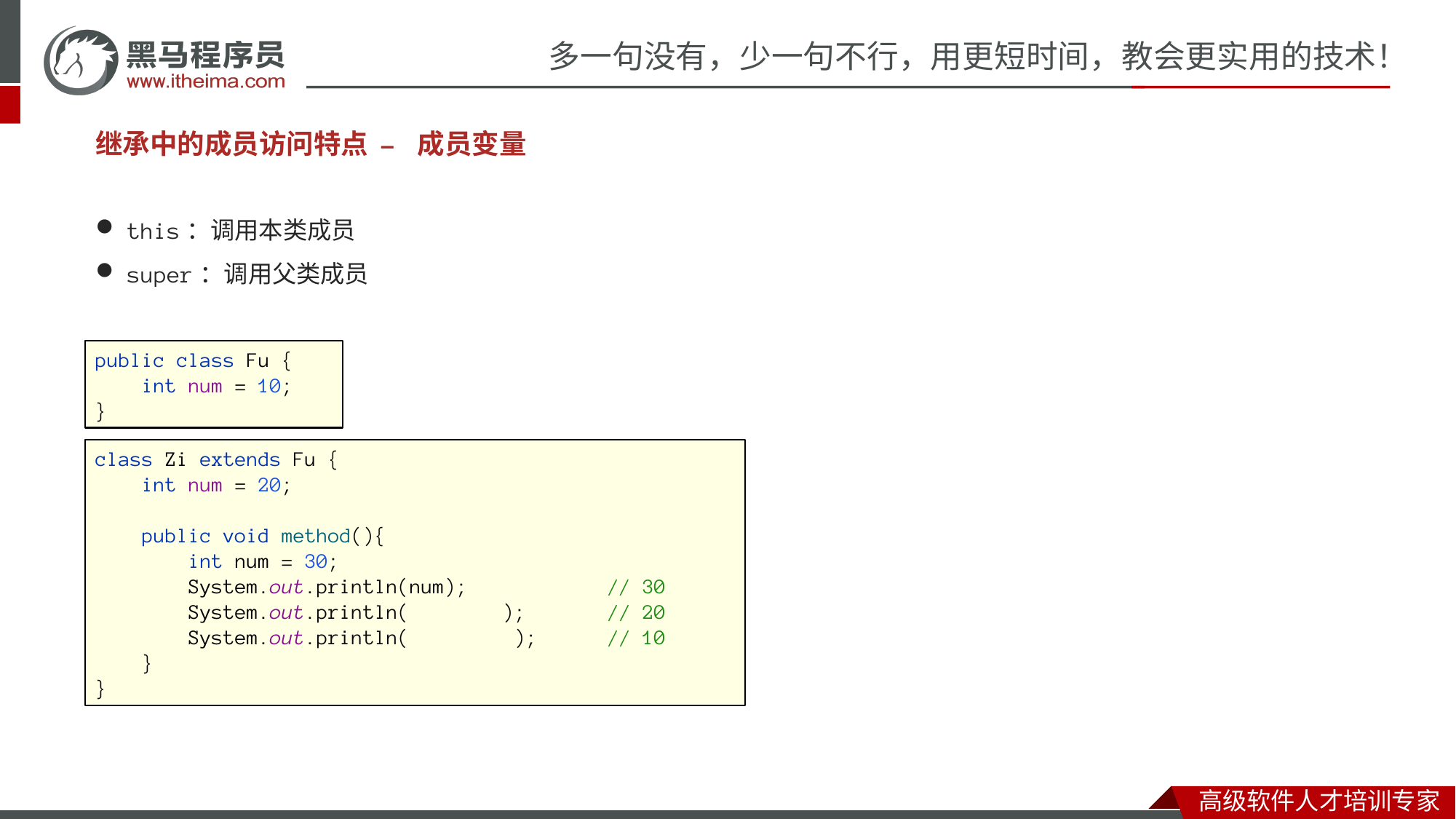

继承中的成员访问特点 - 成员变量
this：调用本类成员
super：调用父类成员
public class Fu {
    int num = 10;
}
class Zi extends Fu {
    int num = 20;
    public void method(){
        int num = 30;
        System.out.println(num);            // 30
        System.out.println(        );       // 20
        System.out.println(         );      // 10
    }
}